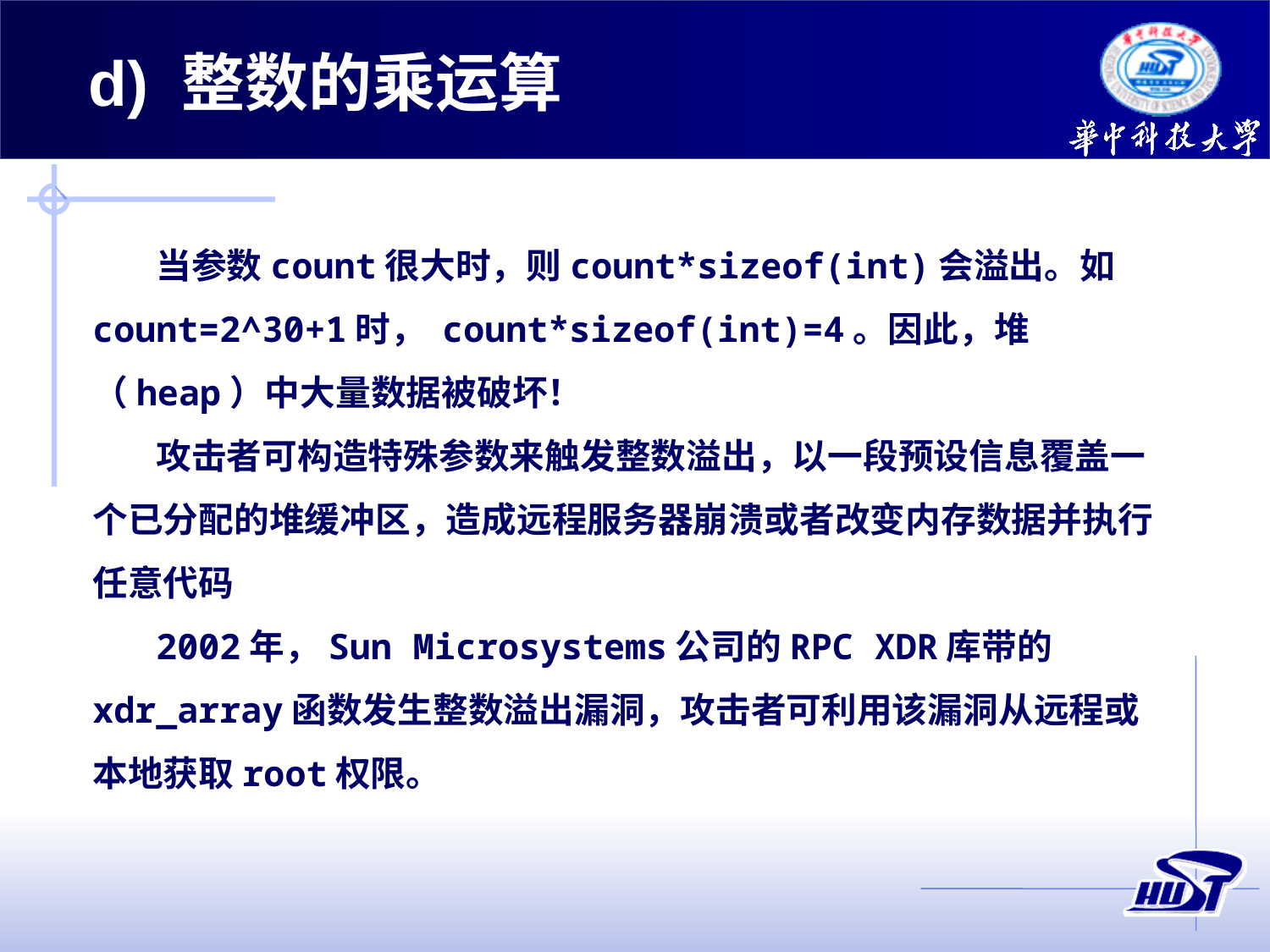

d) 整数的乘运算
当参数count很大时，则count*sizeof(int)会溢出。如count=2^30+1时， count*sizeof(int)=4。因此，堆（heap）中大量数据被破坏！
攻击者可构造特殊参数来触发整数溢出，以一段预设信息覆盖一个已分配的堆缓冲区，造成远程服务器崩溃或者改变内存数据并执行任意代码
2002年，Sun Microsystems公司的RPC XDR库带的xdr_array函数发生整数溢出漏洞，攻击者可利用该漏洞从远程或本地获取root权限。